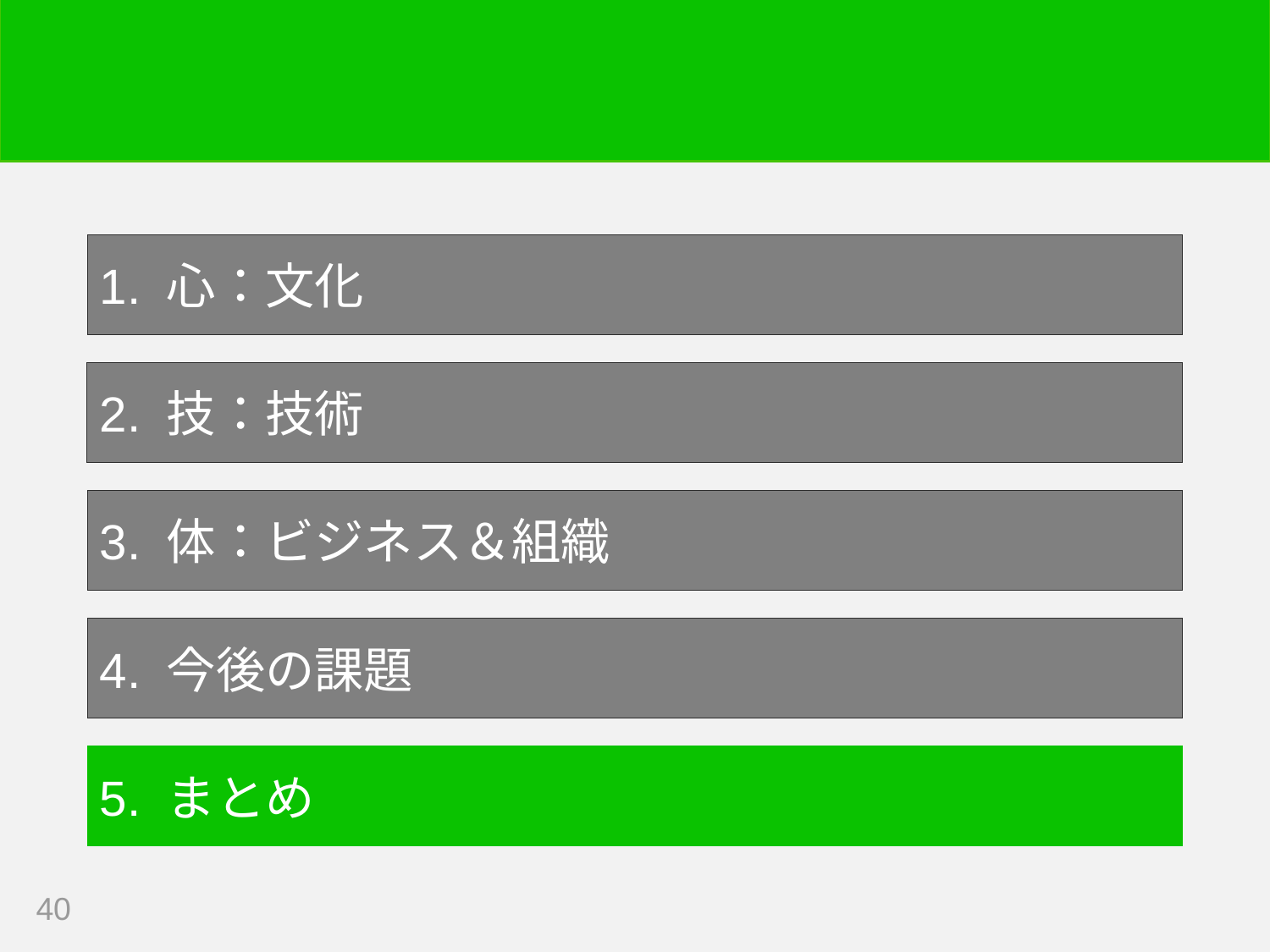

1. 心：文化
2. 技：技術
3. 体：ビジネス＆組織
4. 今後の課題
5. まとめ
40